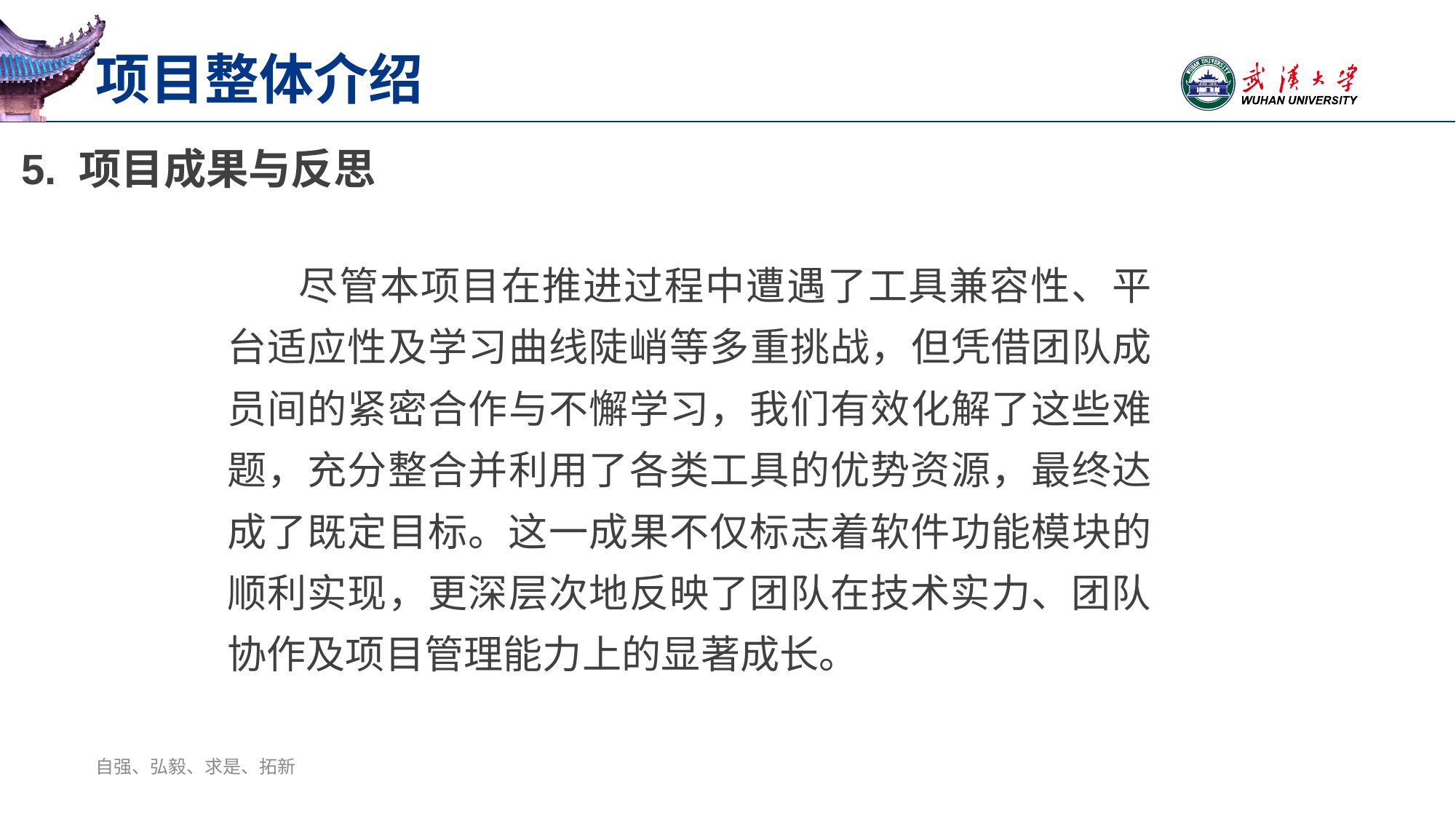

# 项目整体介绍
5. 项目成果与反思
      尽管本项目在推进过程中遭遇了工具兼容性、平台适应性及学习曲线陡峭等多重挑战，但凭借团队成员间的紧密合作与不懈学习，我们有效化解了这些难题，充分整合并利用了各类工具的优势资源，最终达成了既定目标。这一成果不仅标志着软件功能模块的顺利实现，更深层次地反映了团队在技术实力、团队协作及项目管理能力上的显著成长。